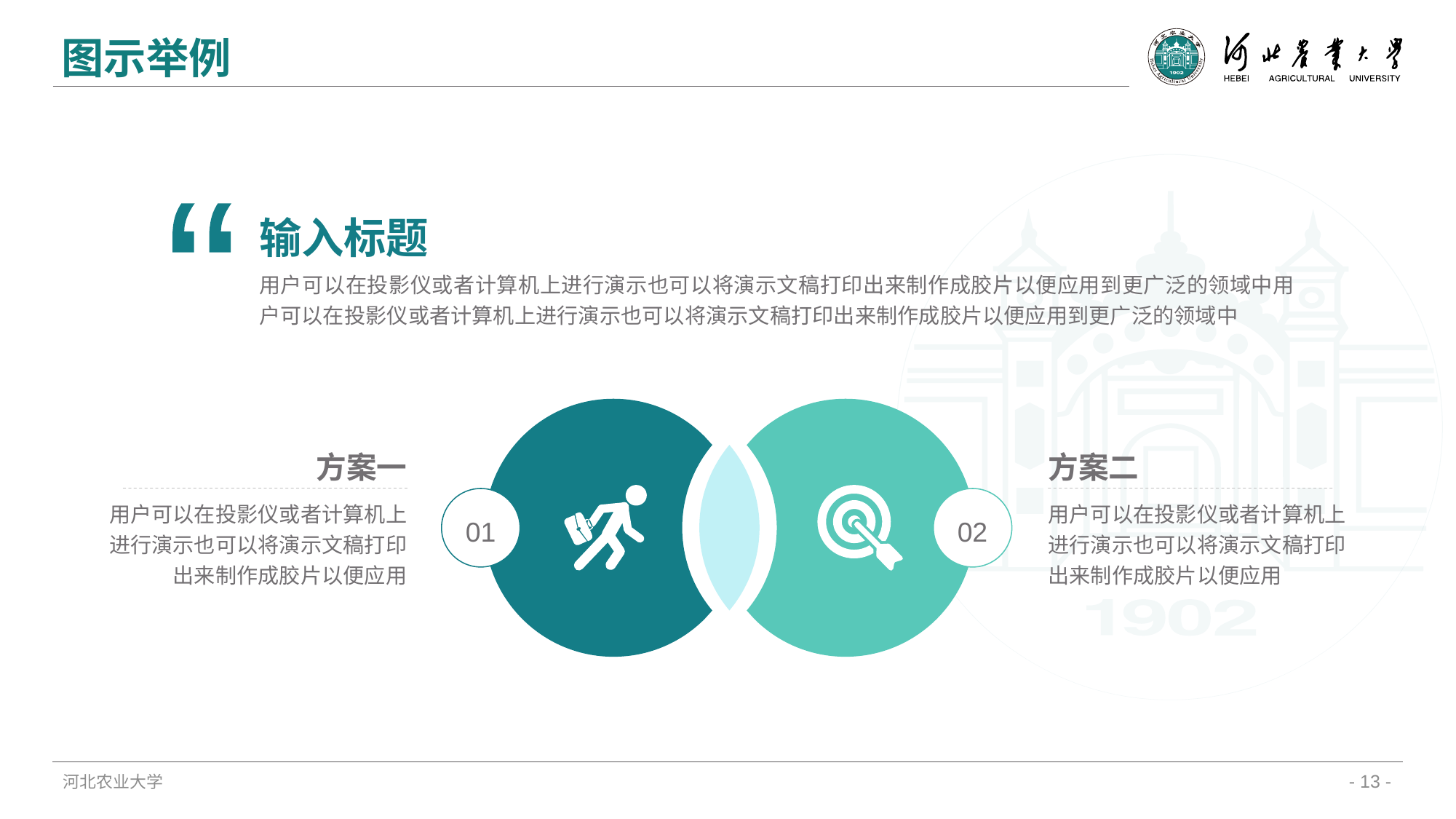

图示举例
输入标题
“
用户可以在投影仪或者计算机上进行演示也可以将演示文稿打印出来制作成胶片以便应用到更广泛的领域中用户可以在投影仪或者计算机上进行演示也可以将演示文稿打印出来制作成胶片以便应用到更广泛的领域中

方案一
用户可以在投影仪或者计算机上进行演示也可以将演示文稿打印出来制作成胶片以便应用
方案二
用户可以在投影仪或者计算机上进行演示也可以将演示文稿打印出来制作成胶片以便应用

01
02
河北农业大学
- 13 -